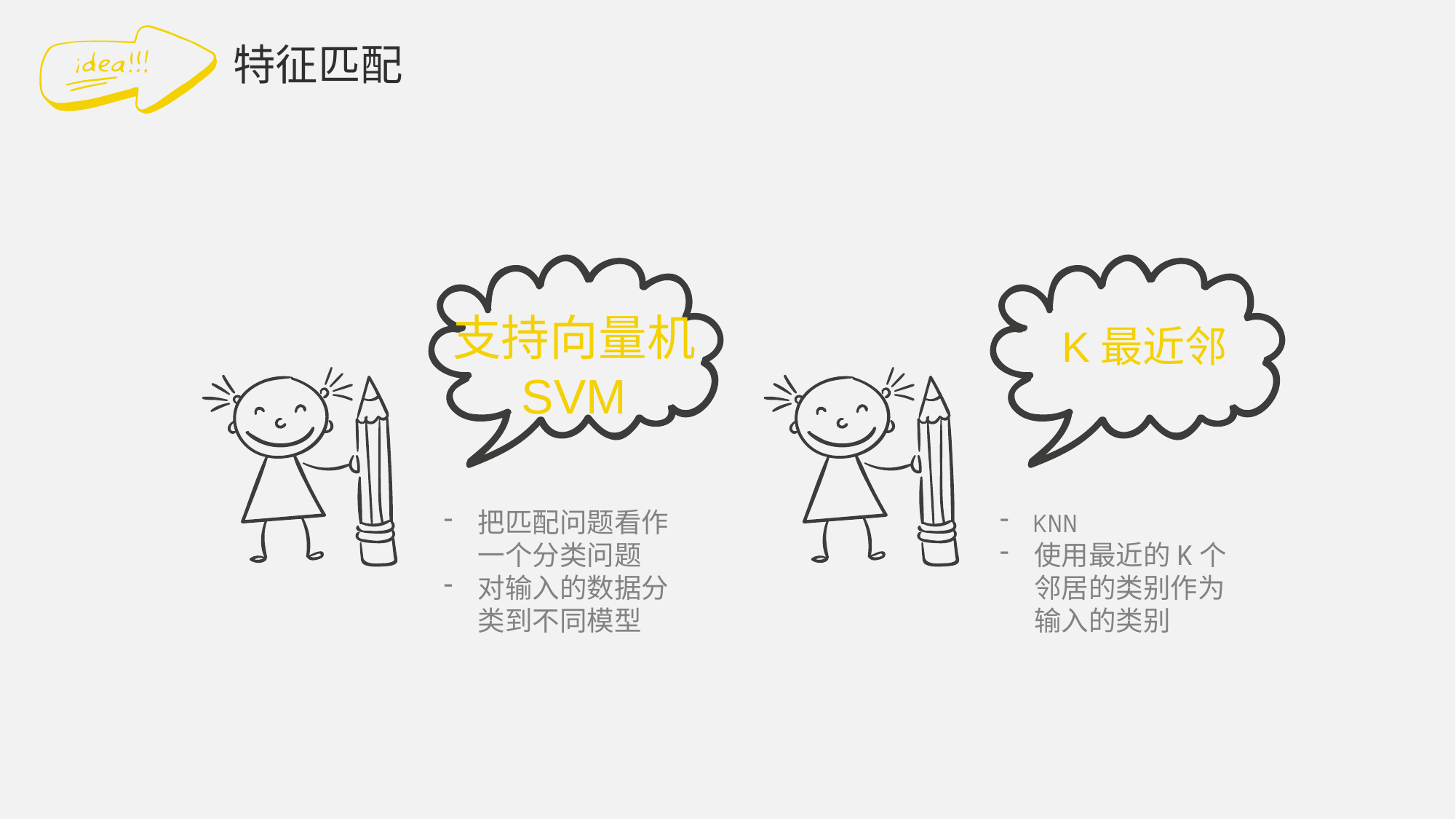

特征匹配

支持向量机
SVM
K最近邻

把匹配问题看作一个分类问题
对输入的数据分类到不同模型
KNN
使用最近的K个邻居的类别作为输入的类别